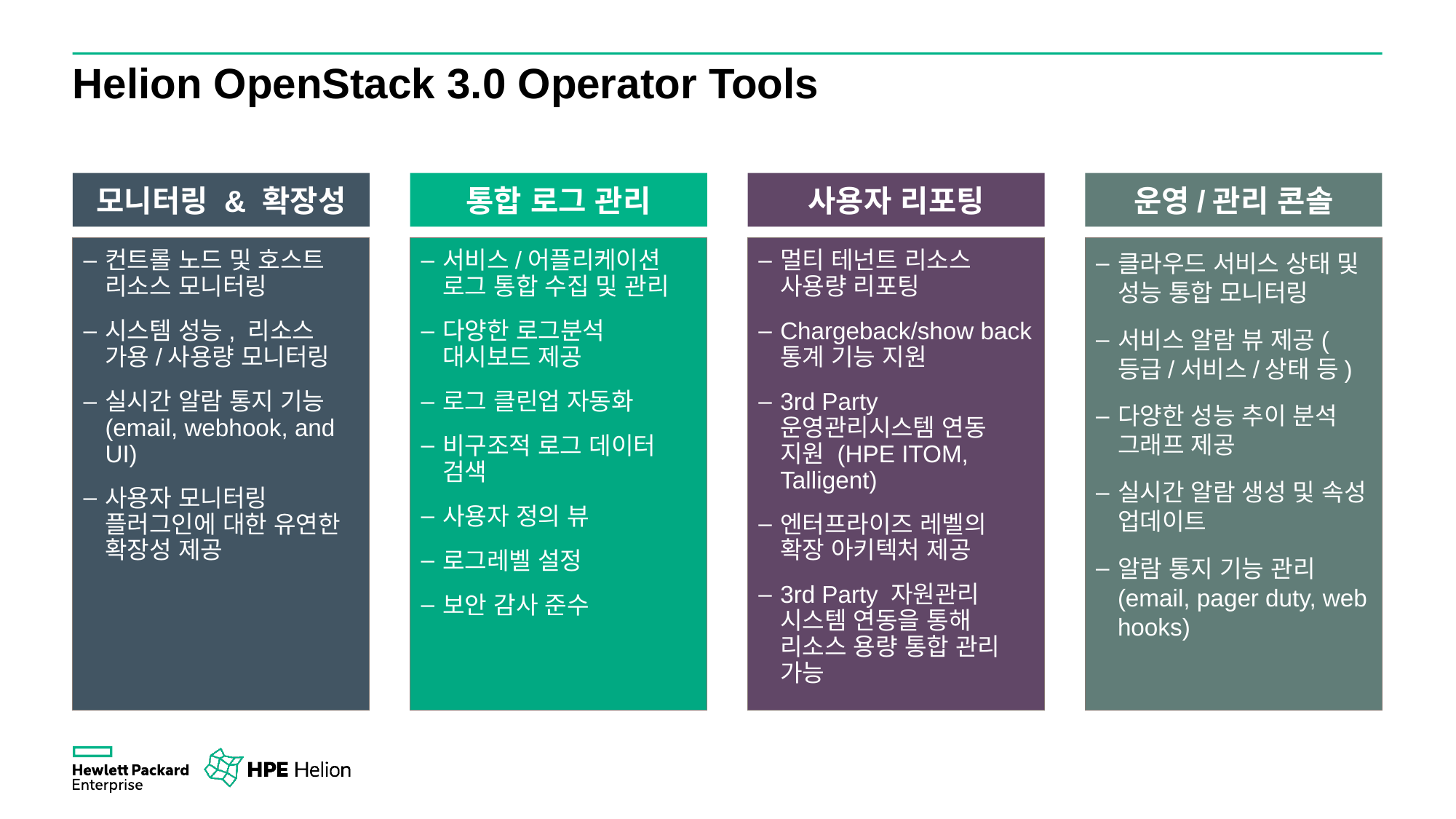

# Helion OpenStack 3.0 Operator Tools
모니터링 & 확장성
통합 로그 관리
사용자 리포팅
운영/관리 콘솔
컨트롤 노드 및 호스트 리소스 모니터링
시스템 성능, 리소스 가용/사용량 모니터링
실시간 알람 통지 기능(email, webhook, and UI)
사용자 모니터링 플러그인에 대한 유연한 확장성 제공

서비스/어플리케이션 로그 통합 수집 및 관리
다양한 로그분석 대시보드 제공
로그 클린업 자동화
비구조적 로그 데이터 검색
사용자 정의 뷰
로그레벨 설정
보안 감사 준수
멀티 테넌트 리소스 사용량 리포팅
Chargeback/show back 통계 기능 지원
3rd Party 운영관리시스템 연동 지원 (HPE ITOM, Talligent)
엔터프라이즈 레벨의  확장 아키텍처 제공
3rd Party 자원관리 시스템 연동을 통해 리소스 용량 통합 관리 가능
클라우드 서비스 상태 및 성능 통합 모니터링
서비스 알람 뷰 제공(등급/서비스/상태 등)
다양한 성능 추이 분석 그래프 제공
실시간 알람 생성 및 속성 업데이트
알람 통지 기능 관리(email, pager duty, web hooks)